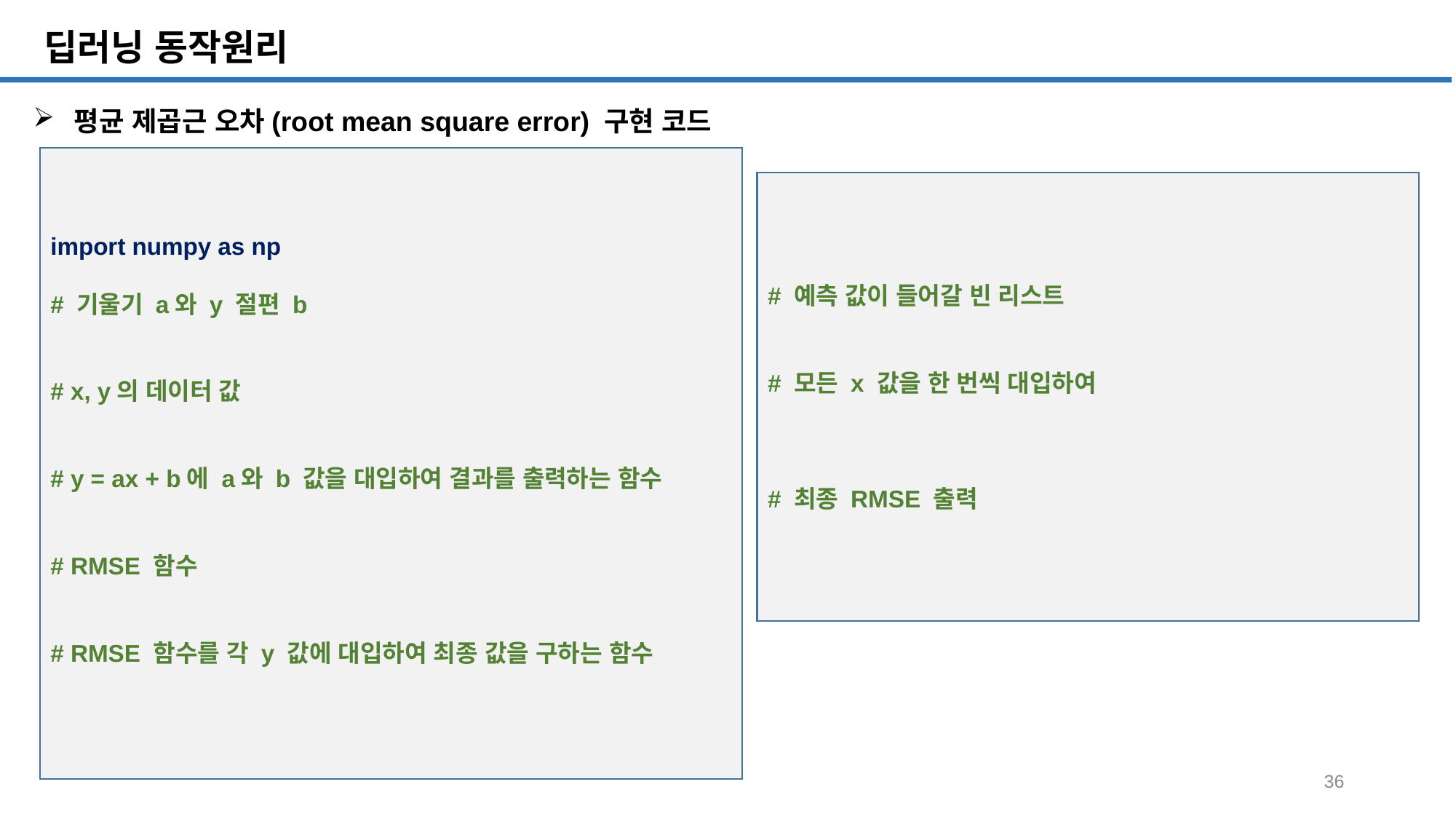

SQL 튜닝 개요
# 딥러닝 동작원리

평균 제곱근 오차(root mean square error) 구현 코드
import numpy as np

# 기울기 a와 y 절편 b

# x, y의 데이터 값

# y = ax + b에 a와 b 값을 대입하여 결과를 출력하는 함수

# RMSE 함수

# RMSE 함수를 각 y 값에 대입하여 최종 값을 구하는 함수

# 예측 값이 들어갈 빈 리스트

# 모든 x 값을 한 번씩 대입하여

# 최종 RMSE 출력

36